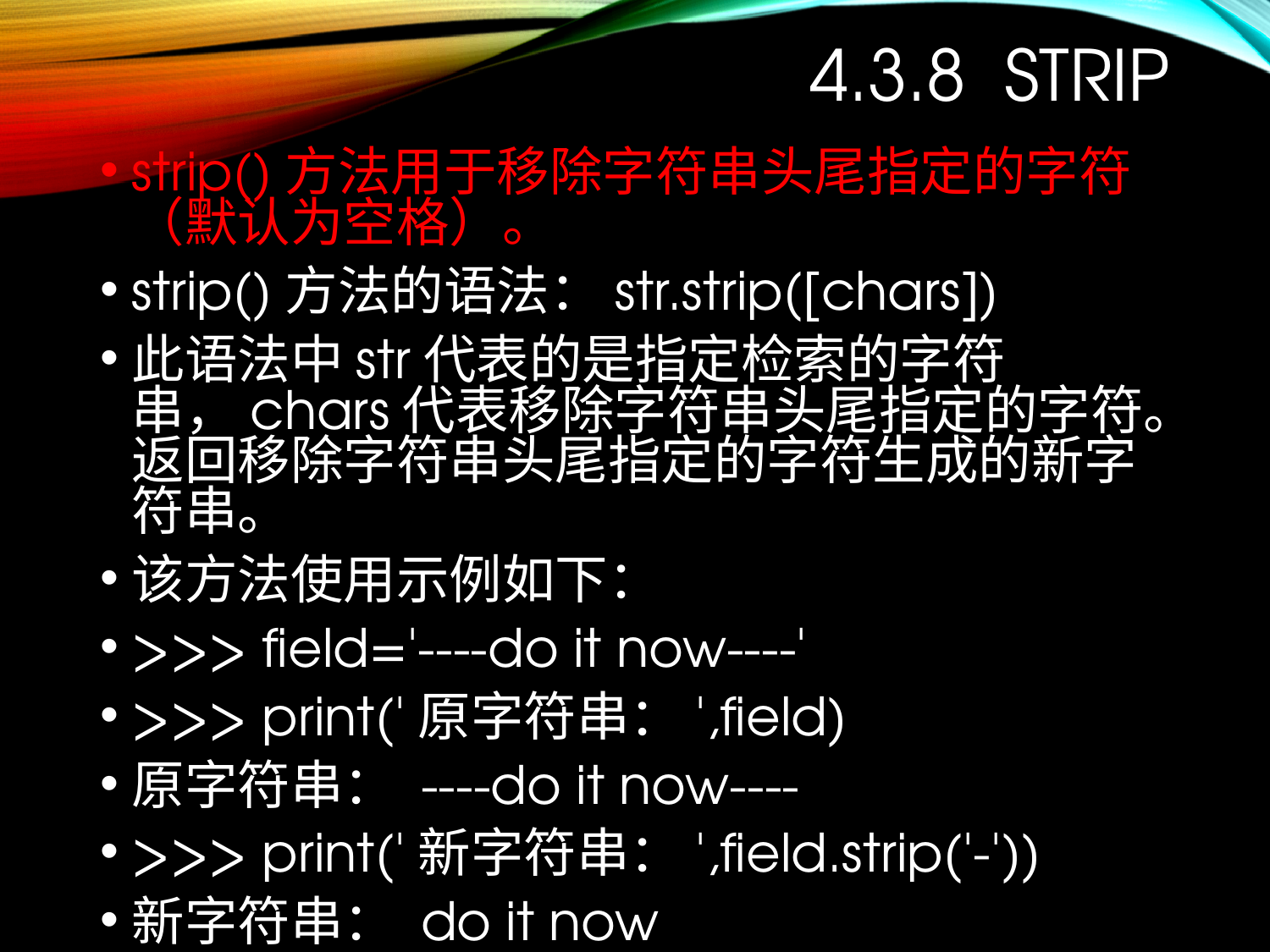

# 4.3.8  strip
strip()方法用于移除字符串头尾指定的字符（默认为空格）。
strip()方法的语法：str.strip([chars])
此语法中str代表的是指定检索的字符串，chars代表移除字符串头尾指定的字符。返回移除字符串头尾指定的字符生成的新字符串。
该方法使用示例如下：
>>> field='----do it now----'
>>> print('原字符串：',field)
原字符串： ----do it now----
>>> print('新字符串：',field.strip('-'))
新字符串： do it now